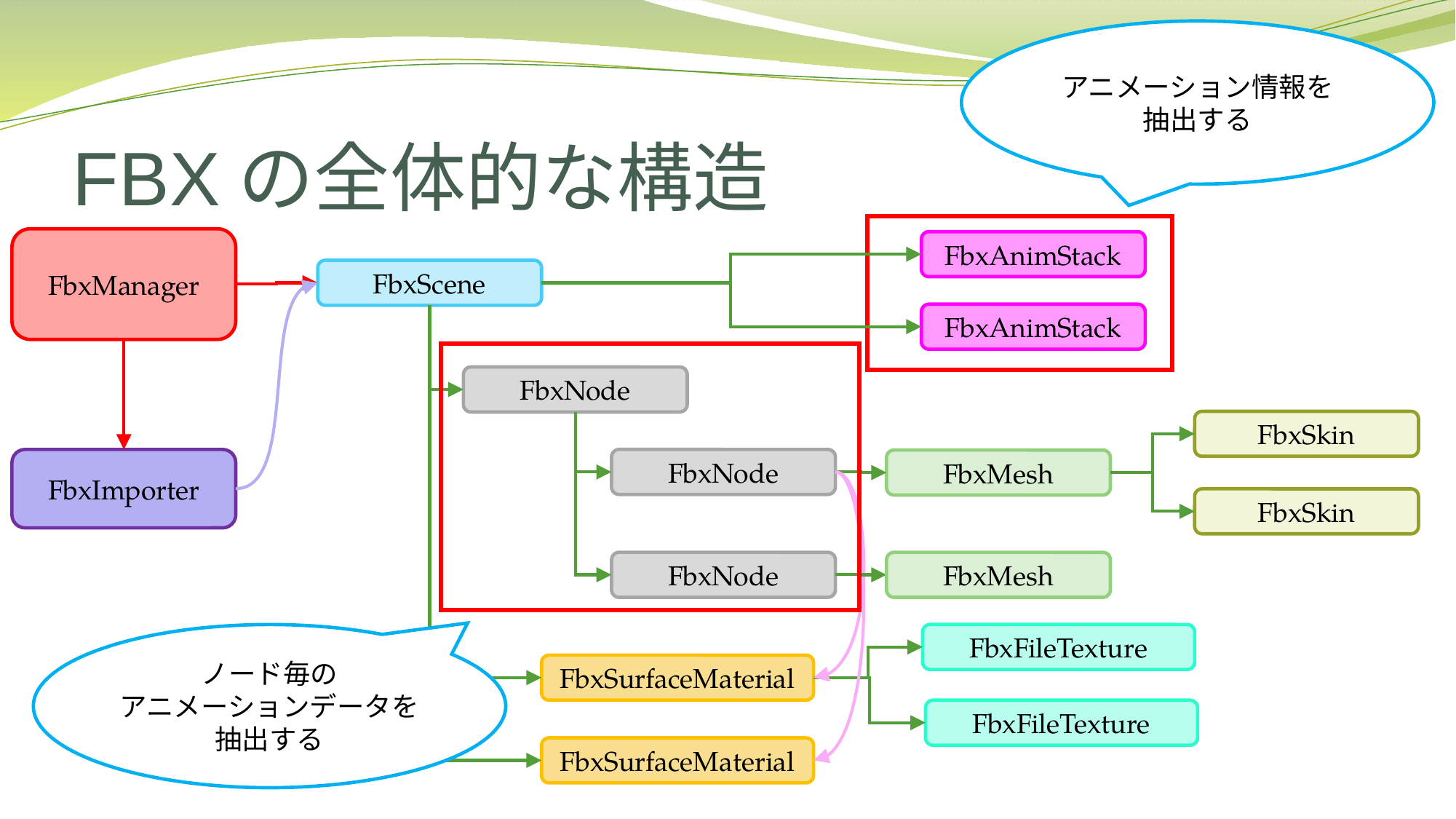

アニメーション情報を
抽出する
# FBXの全体的な構造

FbxManager
FbxAnimStack
FbxScene
FbxAnimStack

FbxNode
FbxSkin
FbxImporter
FbxNode
FbxMesh
FbxSkin
FbxNode
FbxMesh
FbxFileTexture
ノード毎の
アニメーションデータを
抽出する
FbxSurfaceMaterial
FbxFileTexture
FbxSurfaceMaterial